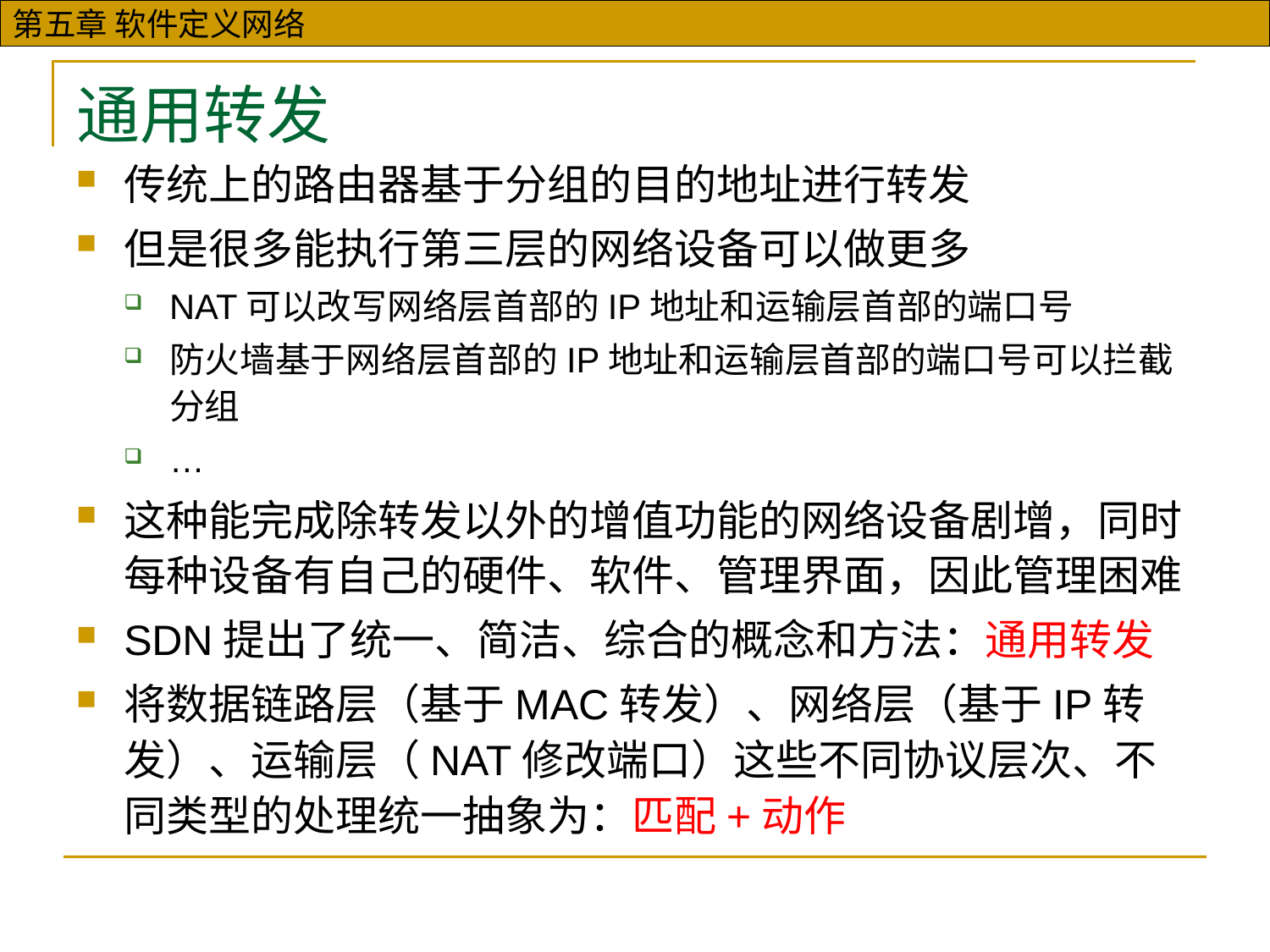

# 通用转发
传统上的路由器基于分组的目的地址进行转发
但是很多能执行第三层的网络设备可以做更多
NAT可以改写网络层首部的IP地址和运输层首部的端口号
防火墙基于网络层首部的IP地址和运输层首部的端口号可以拦截分组
…
这种能完成除转发以外的增值功能的网络设备剧增，同时每种设备有自己的硬件、软件、管理界面，因此管理困难
SDN提出了统一、简洁、综合的概念和方法：通用转发
将数据链路层（基于MAC转发）、网络层（基于IP转发）、运输层（NAT修改端口）这些不同协议层次、不同类型的处理统一抽象为：匹配+动作